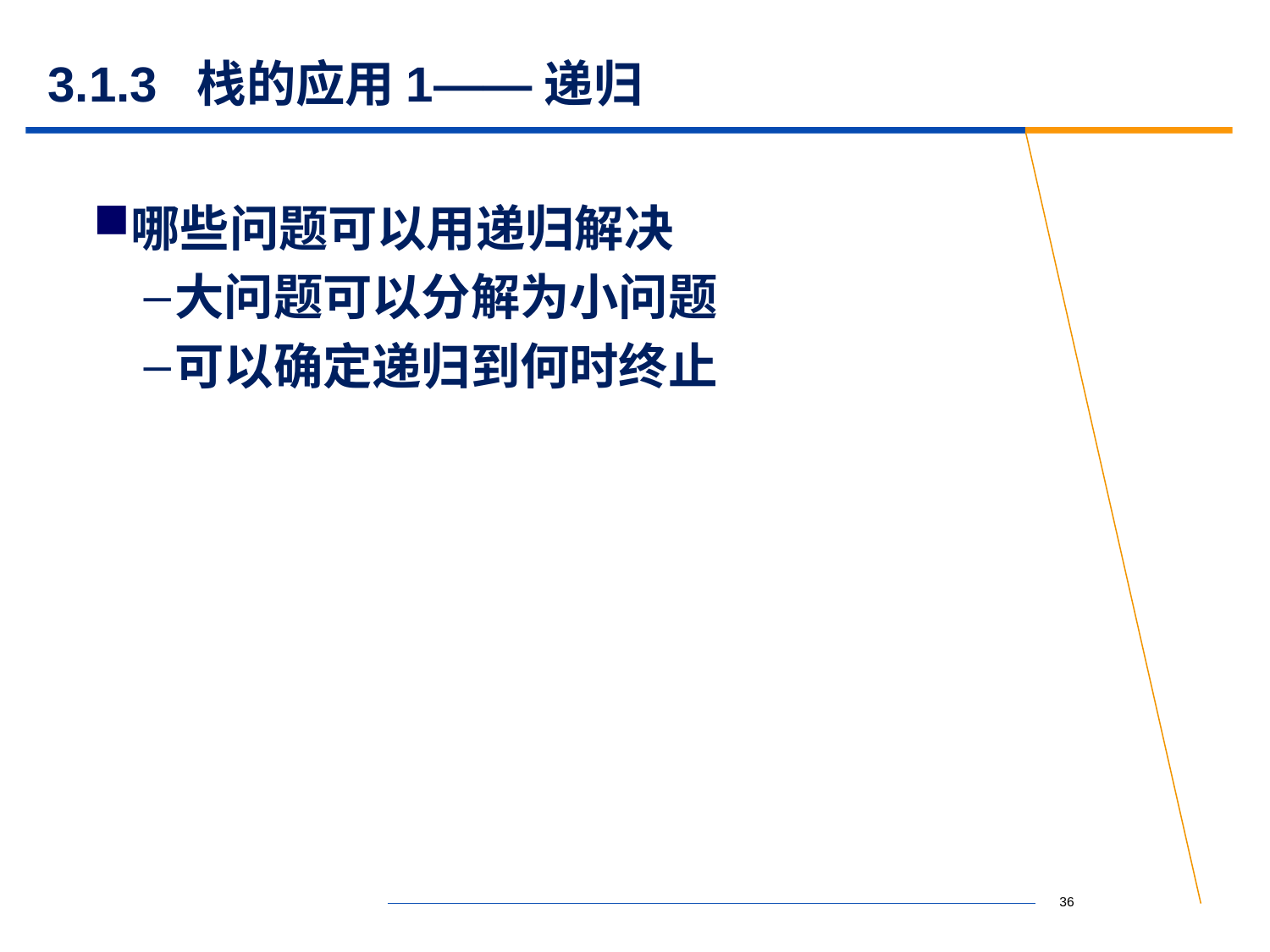

# 3.1.3  栈的应用1——递归
哪些问题可以用递归解决
大问题可以分解为小问题
可以确定递归到何时终止